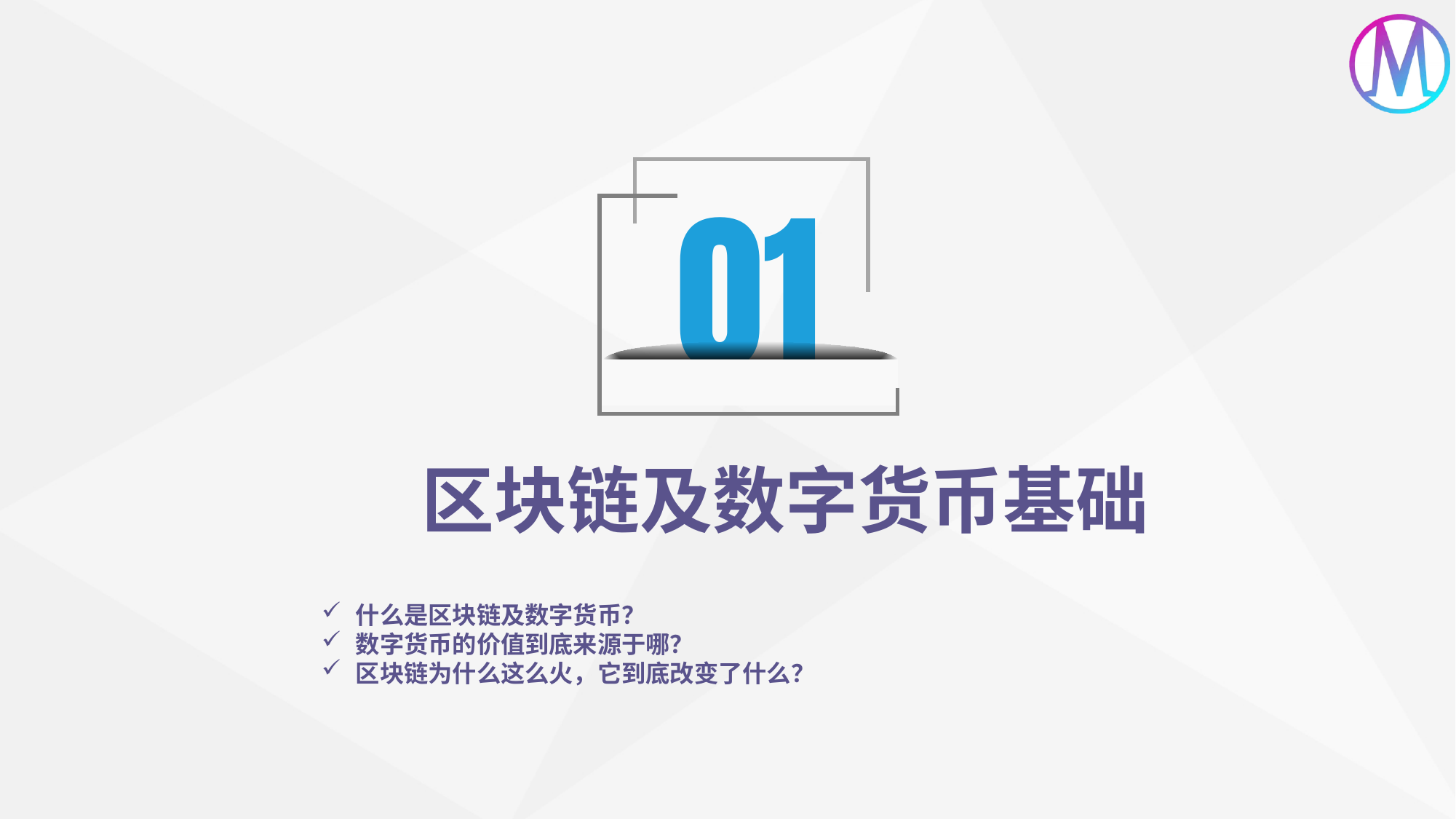

01

   区块链及数字货币基础

什么是区块链及数字货币？
数字货币的价值到底来源于哪？
区块链为什么这么火，它到底改变了什么？